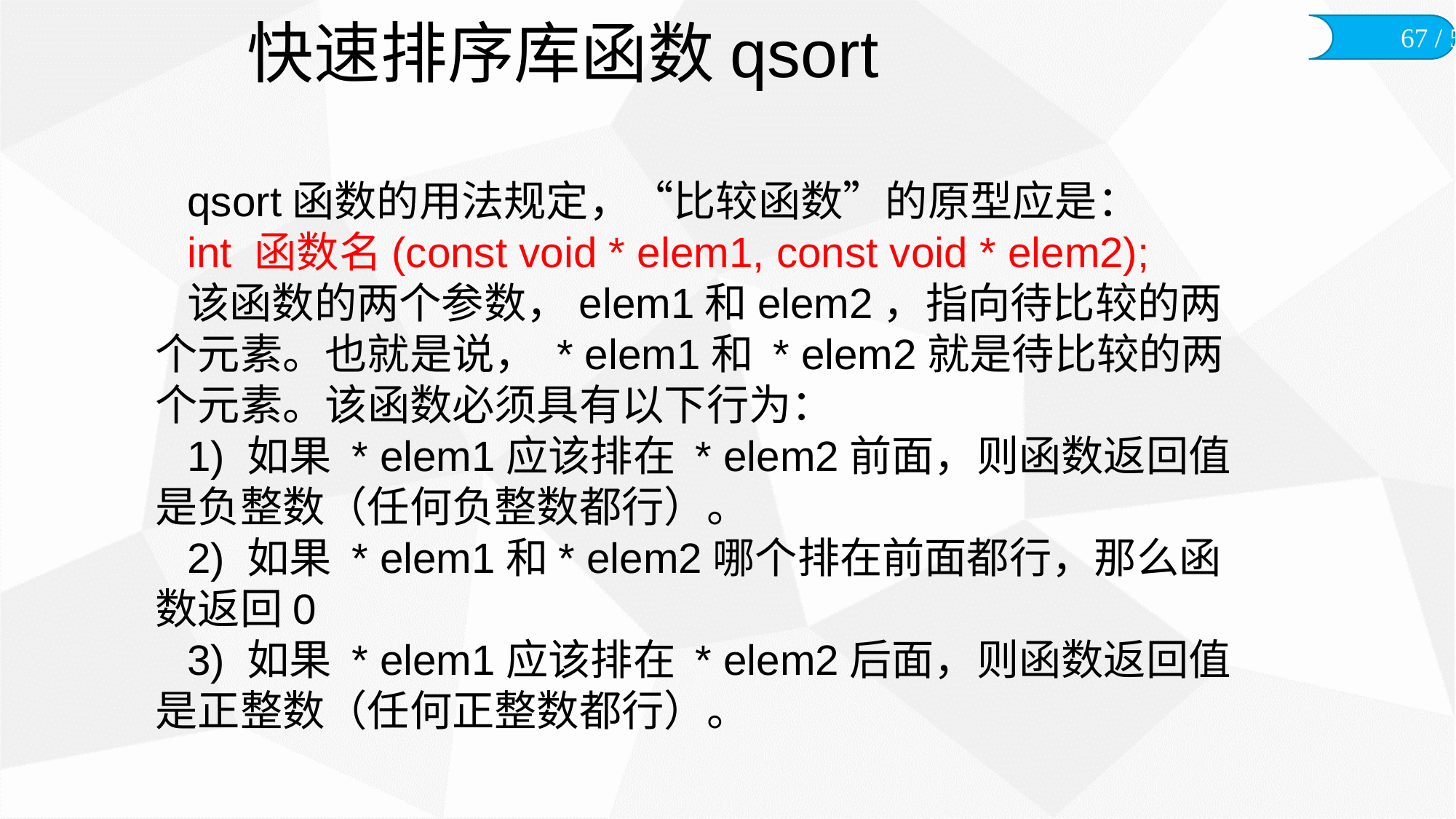

# 快速排序库函数qsort
qsort函数的用法规定，“比较函数”的原型应是：
int 函数名(const void * elem1, const void * elem2);
该函数的两个参数，elem1和elem2，指向待比较的两个元素。也就是说， * elem1和 * elem2就是待比较的两个元素。该函数必须具有以下行为：
1) 如果 * elem1应该排在 * elem2前面，则函数返回值是负整数（任何负整数都行）。
2) 如果 * elem1和* elem2哪个排在前面都行，那么函数返回0
3) 如果 * elem1应该排在 * elem2后面，则函数返回值是正整数（任何正整数都行）。